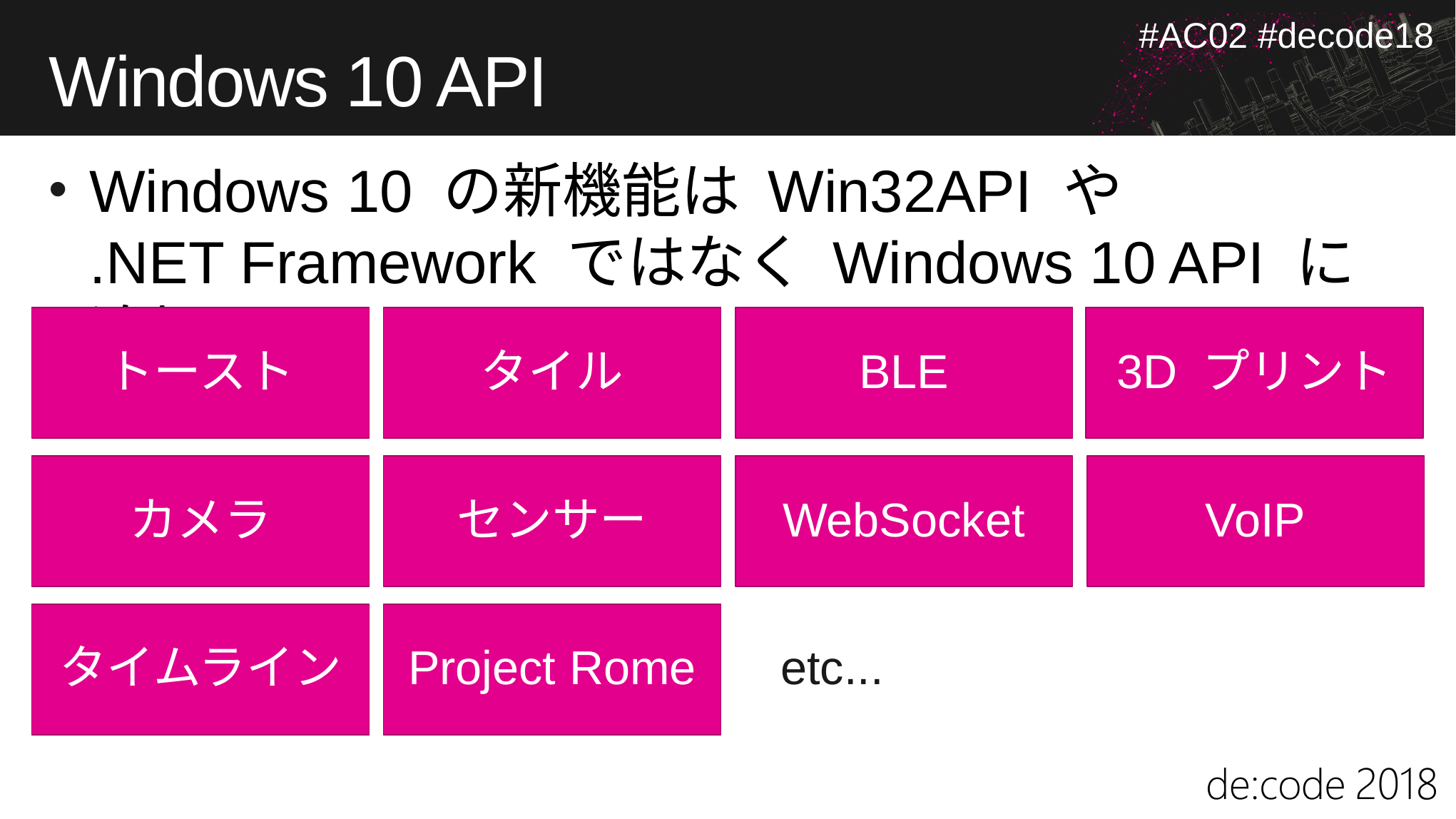

# Windows 10 API
Windows 10 の新機能は Win32API や
.NET Framework ではなく Windows 10 API に追加
タイル
BLE
3D プリント
トースト
カメラ
センサー
WebSocket
VoIP
タイムライン
Project Rome
etc...